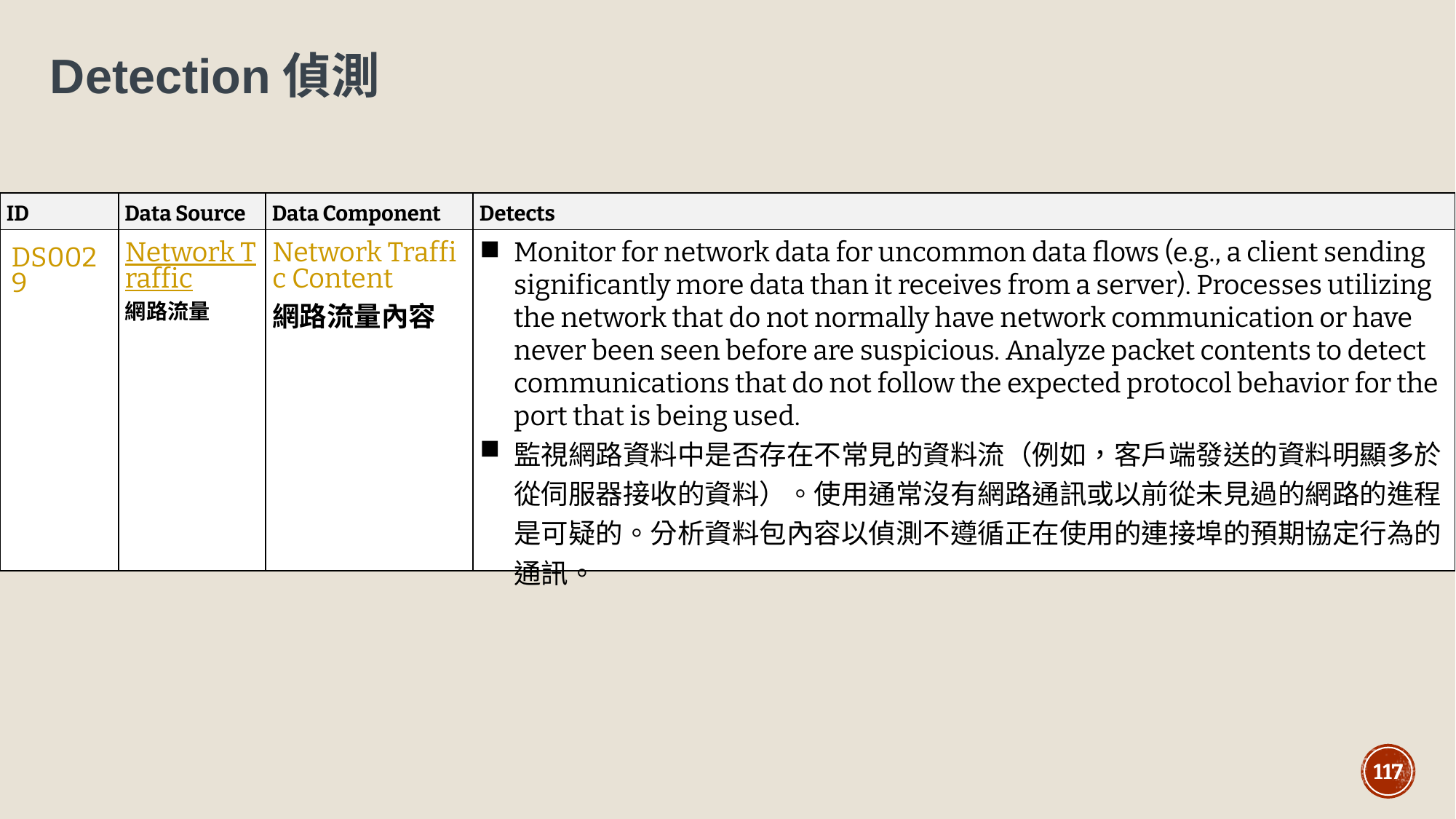

Detection偵測
| ID | Data Source | Data Component | Detects |
| --- | --- | --- | --- |
| DS0029 | Network Traffic 網路流量 | Network Traffic Content 網路流量內容 | Monitor for network data for uncommon data flows (e.g., a client sending significantly more data than it receives from a server). Processes utilizing the network that do not normally have network communication or have never been seen before are suspicious. Analyze packet contents to detect communications that do not follow the expected protocol behavior for the port that is being used. 監視網路資料中是否存在不常見的資料流（例如，客戶端發送的資料明顯多於從伺服器接收的資料）。使用通常沒有網路通訊或以前從未見過的網路的進程是可疑的。分析資料包內容以偵測不遵循正在使用的連接埠的預期協定行為的通訊。 |
117